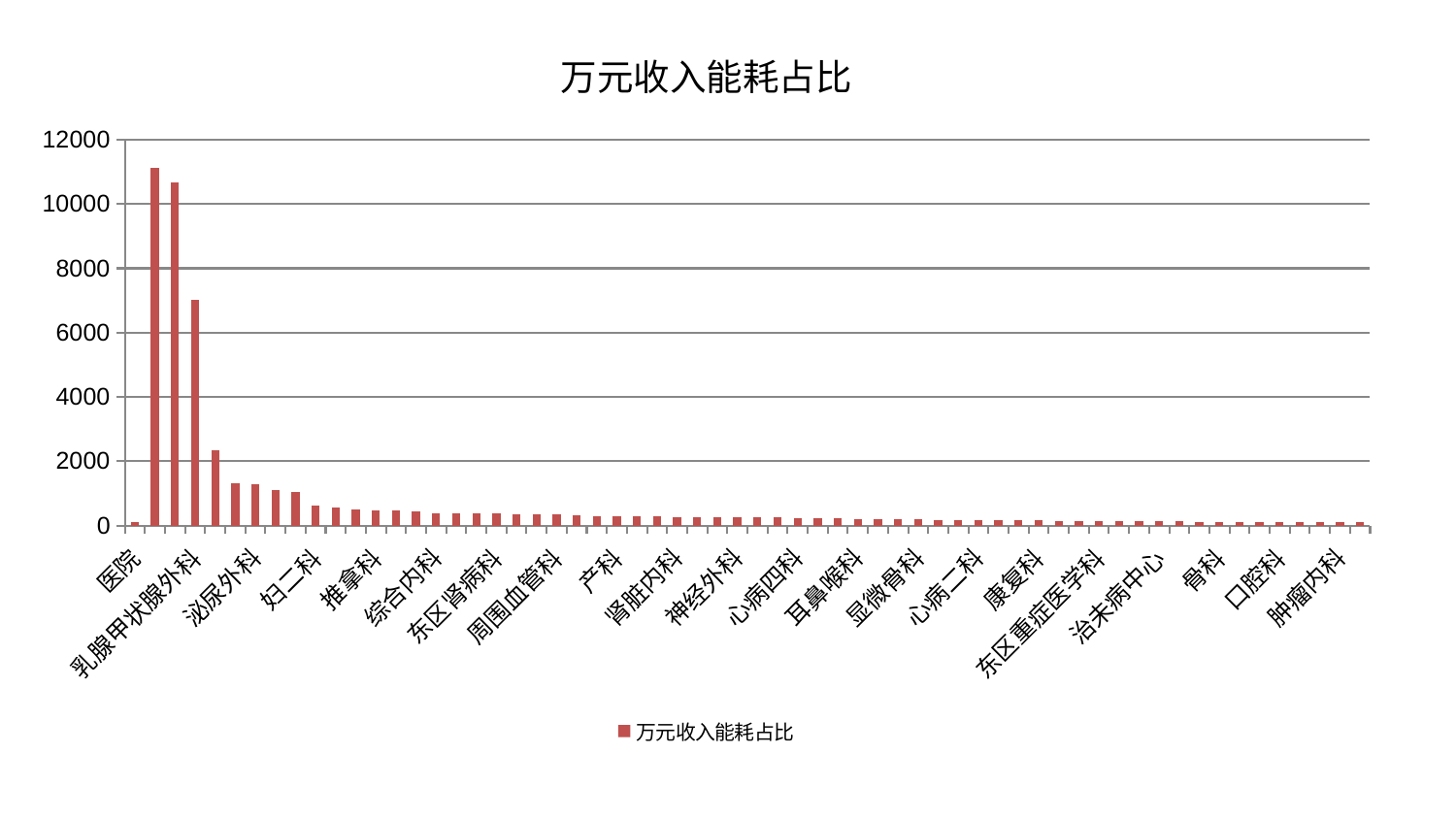

### Chart: 万元收入能耗占比

| Category | 万元收入能耗占比 |
|---|---|
| 医院 | 100.0 |
| 中医经典科 | 11125.087898749716 |
| 肾病科 | 10659.978908185072 |
| 乳腺甲状腺外科 | 7011.528732260957 |
| 内分泌科 | 2353.265818686063 |
| 血液科 | 1306.9042208047977 |
| 泌尿外科 | 1290.7079242780765 |
| 肝胆外科 | 1105.5752714616983 |
| 关节骨科 | 1037.6612688091873 |
| 妇二科 | 609.7744039677655 |
| 脾胃病科 | 544.101278135571 |
| 脾胃科消化科合并 | 510.5647532529583 |
| 推拿科 | 465.47541013159 |
| 呼吸内科 | 460.203325627427 |
| 心病一科 | 442.9533859220727 |
| 综合内科 | 388.571568510822 |
| 脊柱骨科 | 380.498984930746 |
| 妇科 | 378.3151083352068 |
| 东区肾病科 | 371.43770346090116 |
| 微创骨科 | 353.49887480845734 |
| 普通外科 | 350.6274718152768 |
| 周围血管科 | 338.49306694097567 |
| 脑病二科 | 305.355237466435 |
| 皮肤科 | 297.8510019179074 |
| 产科 | 292.8695524421978 |
| 风湿病科 | 281.4427588511125 |
| 身心医学科 | 280.9800960426716 |
| 肾脏内科 | 268.5954462930702 |
| 重症医学科 | 266.9163431457317 |
| 心血管内科 | 265.5212884479605 |
| 神经外科 | 256.1187345629668 |
| 小儿骨科 | 255.30490674213823 |
| 神经内科 | 254.62628992073385 |
| 心病四科 | 242.08504987051518 |
| 创伤骨科 | 230.36133768090932 |
| 针灸科 | 227.92253436002807 |
| 耳鼻喉科 | 210.1938739267284 |
| 脑病三科 | 209.21920572647727 |
| 胸外科 | 208.82953124237508 |
| 显微骨科 | 194.91461546571009 |
| 美容皮肤科 | 179.05971095638105 |
| 西区重症医学科 | 171.5055085821646 |
| 心病二科 | 171.28646561610807 |
| 小儿推拿科 | 164.79034561117456 |
| 男科 | 155.805396541642 |
| 康复科 | 154.99008694939167 |
| 运动损伤骨科 | 141.78268605708095 |
| 肛肠科 | 140.47883383453032 |
| 东区重症医学科 | 134.96163056388812 |
| 老年医学科 | 133.93757040655498 |
| 眼科 | 124.80305302536536 |
| 治未病中心 | 124.6595109578588 |
| 妇科妇二科合并 | 124.32774666652777 |
| 儿科 | 119.78144303878038 |
| 骨科 | 119.63130295166647 |
| 心病三科 | 114.27469841127186 |
| 肝病科 | 111.34561818402389 |
| 口腔科 | 110.30838854151098 |
| 中医外治中心 | 105.68030293476971 |
| 消化内科 | 103.40022800659459 |
| 肿瘤内科 | 102.8451774462344 |
| 脑病一科 | 102.59507386219872 |
82